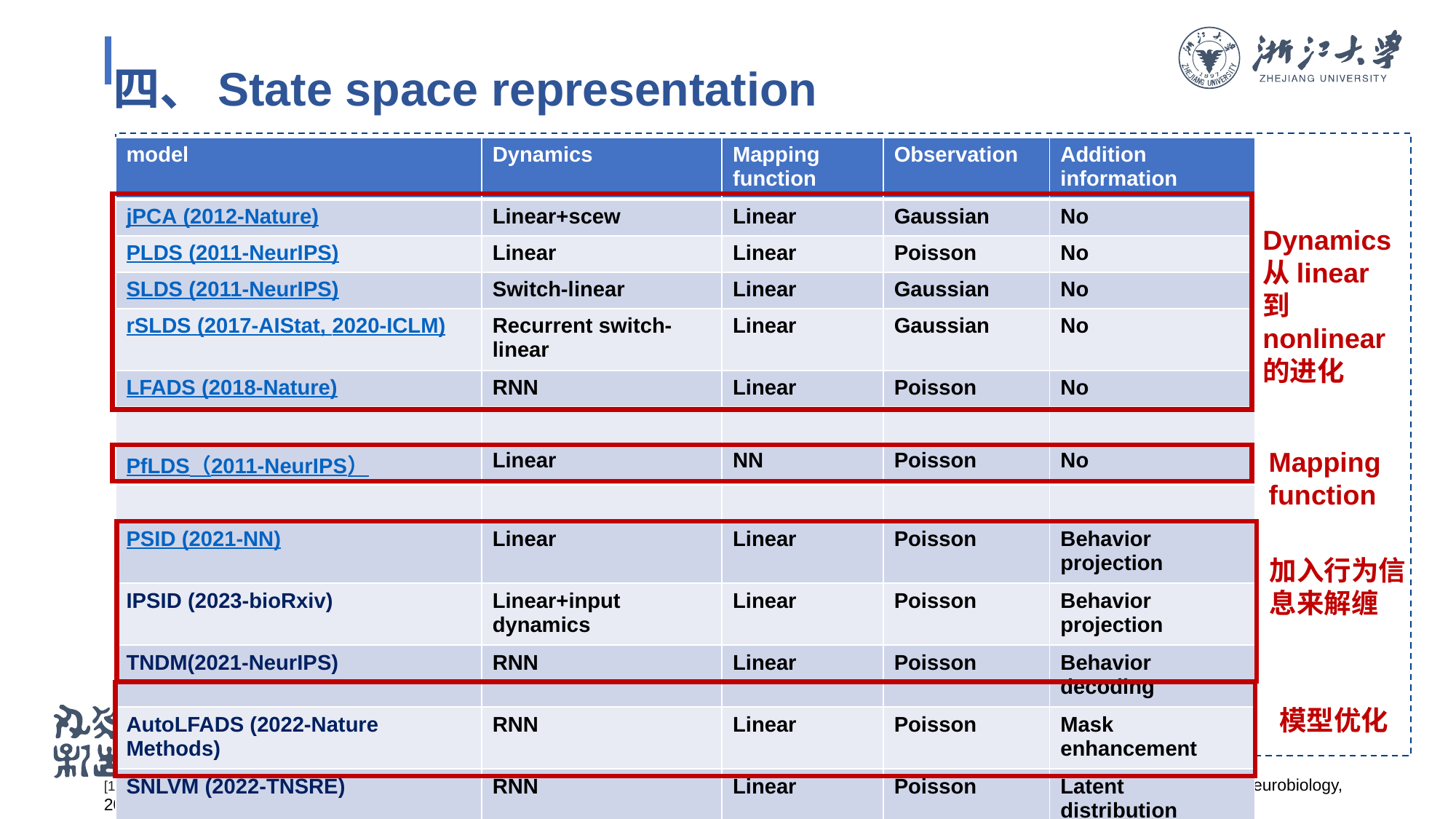

四、State space representation

| model | Dynamics | Mapping function | Observation | Addition information |
| --- | --- | --- | --- | --- |
| jPCA (2012-Nature) | Linear+scew | Linear | Gaussian | No |
| PLDS (2011-NeurIPS) | Linear | Linear | Poisson | No |
| SLDS (2011-NeurIPS) | Switch-linear | Linear | Gaussian | No |
| rSLDS (2017-AIStat, 2020-ICLM) | Recurrent switch-linear | Linear | Gaussian | No |
| LFADS (2018-Nature) | RNN | Linear | Poisson | No |
|  |  |  |  |  |
| PfLDS（2011-NeurIPS） | Linear | NN | Poisson | No |
|  |  |  |  |  |
| PSID (2021-NN) | Linear | Linear | Poisson | Behavior projection |
| IPSID (2023-bioRxiv) | Linear+input dynamics | Linear | Poisson | Behavior projection |
| TNDM(2021-NeurIPS) | RNN | Linear | Poisson | Behavior decoding |
| AutoLFADS (2022-Nature Methods) | RNN | Linear | Poisson | Mask enhancement |
| SNLVM (2022-TNSRE) | RNN | Linear | Poisson | Latent distribution |

Dynamics从linear到nonlinear的进化
Mapping function

加入行为信息来解缠

模型优化
[1] Hurwitz C, Kudryashova N, Onken A, et al. Building population models for large-scale neural recordings: Opportunities and pitfalls[J]. Current opinion in neurobiology, 2021, 70: 64-73..